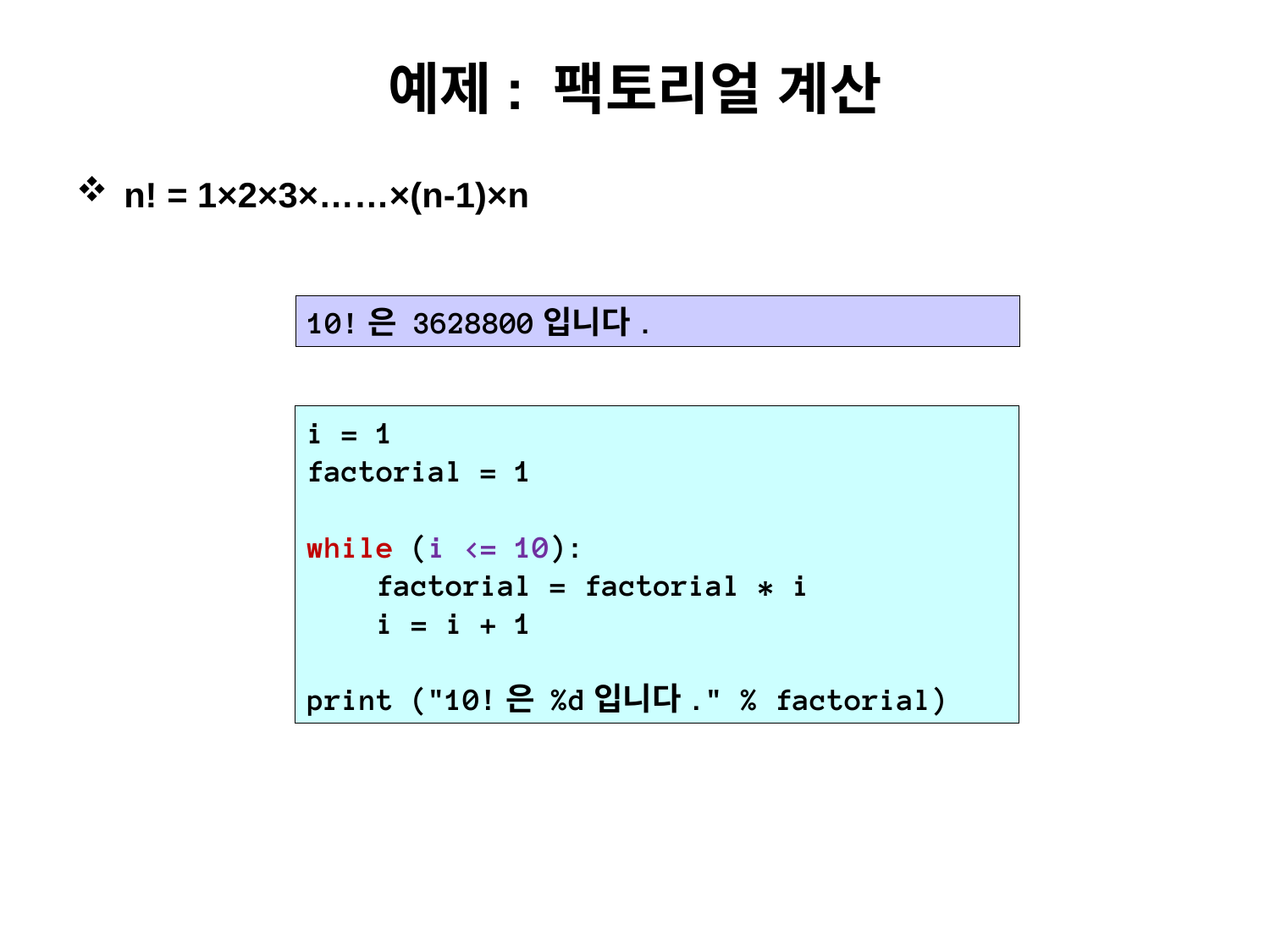

# 예제: 팩토리얼 계산
n! = 1×2×3×……×(n-1)×n

10!은 3628800입니다.
i = 1
factorial = 1

while (i <= 10):
    factorial = factorial * i
    i = i + 1

print ("10!은 %d입니다." % factorial)